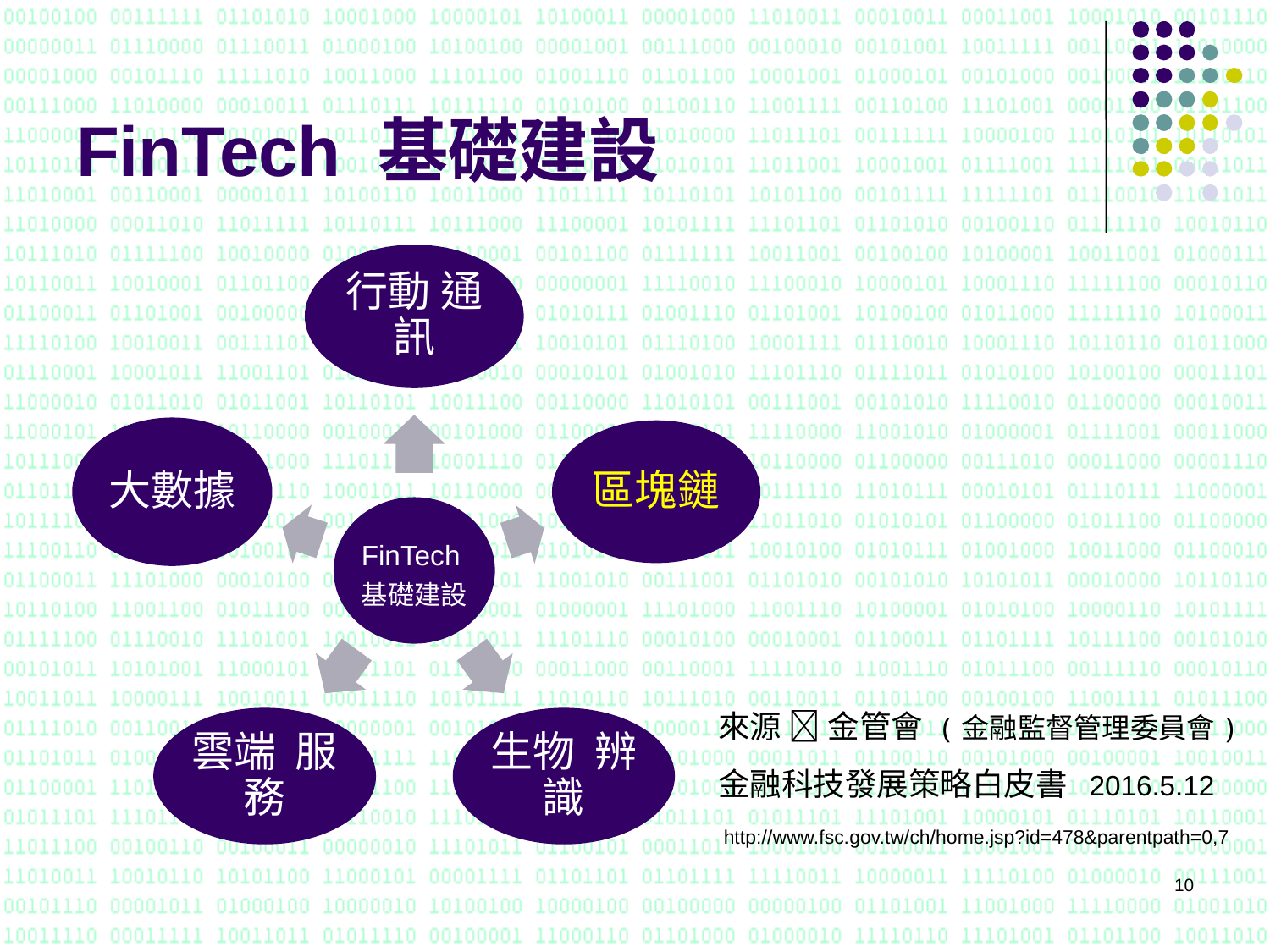

# FinTech 基礎建設
FinTech基礎建設

行動 通訊

區塊鏈

生物  辨識

雲端  服務

大數據
來源 : 金管會 (金融監督管理委員會)
金融科技發展策略白皮書  2016.5.12
 http://www.fsc.gov.tw/ch/home.jsp?id=478&parentpath=0,7

10